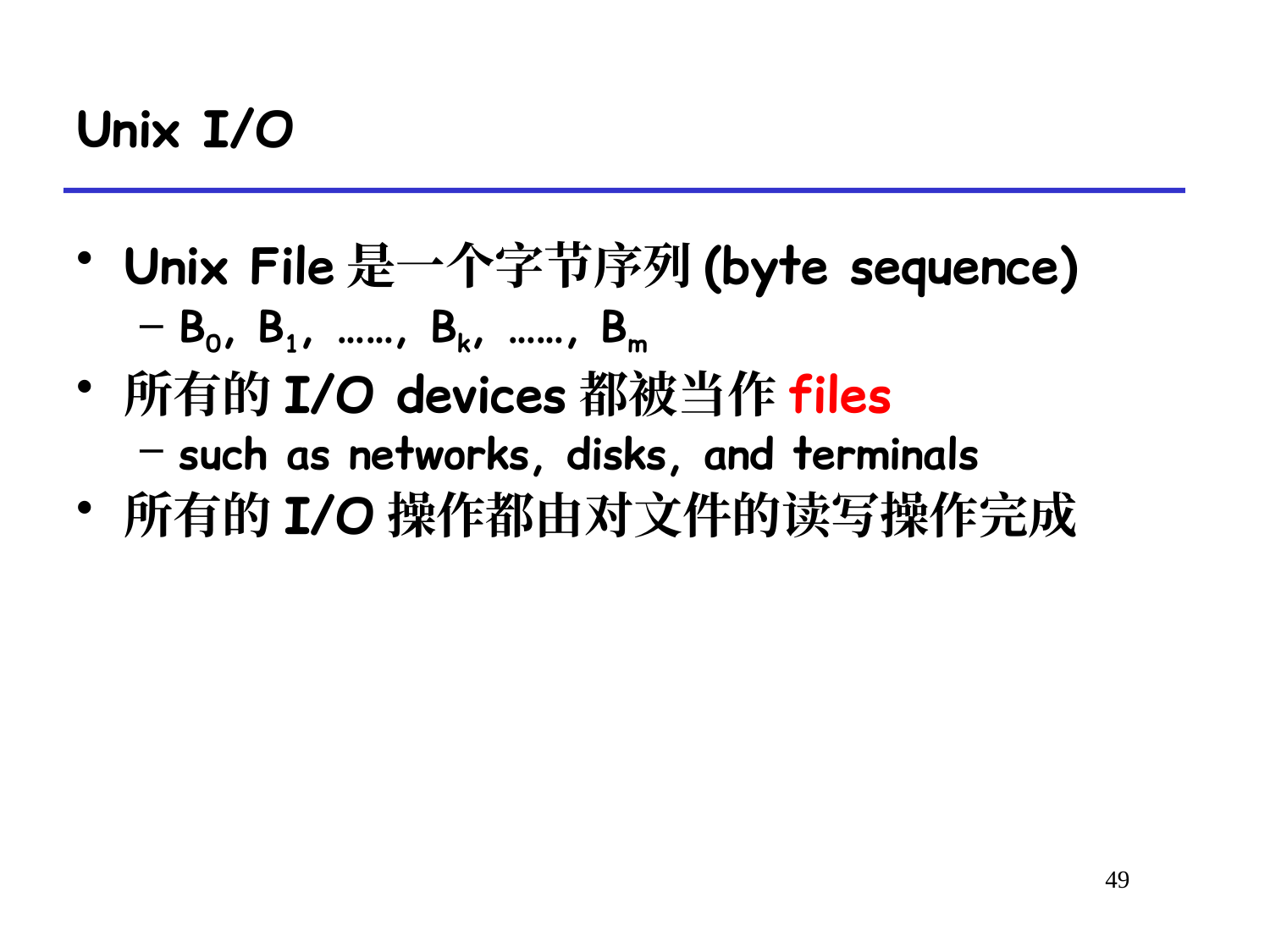

Unix I/O
Unix File是一个字节序列(byte sequence)
B0, B1, ……, Bk, ……, Bm
所有的I/O devices都被当作files
such as networks, disks, and terminals
所有的I/O操作都由对文件的读写操作完成
# 49